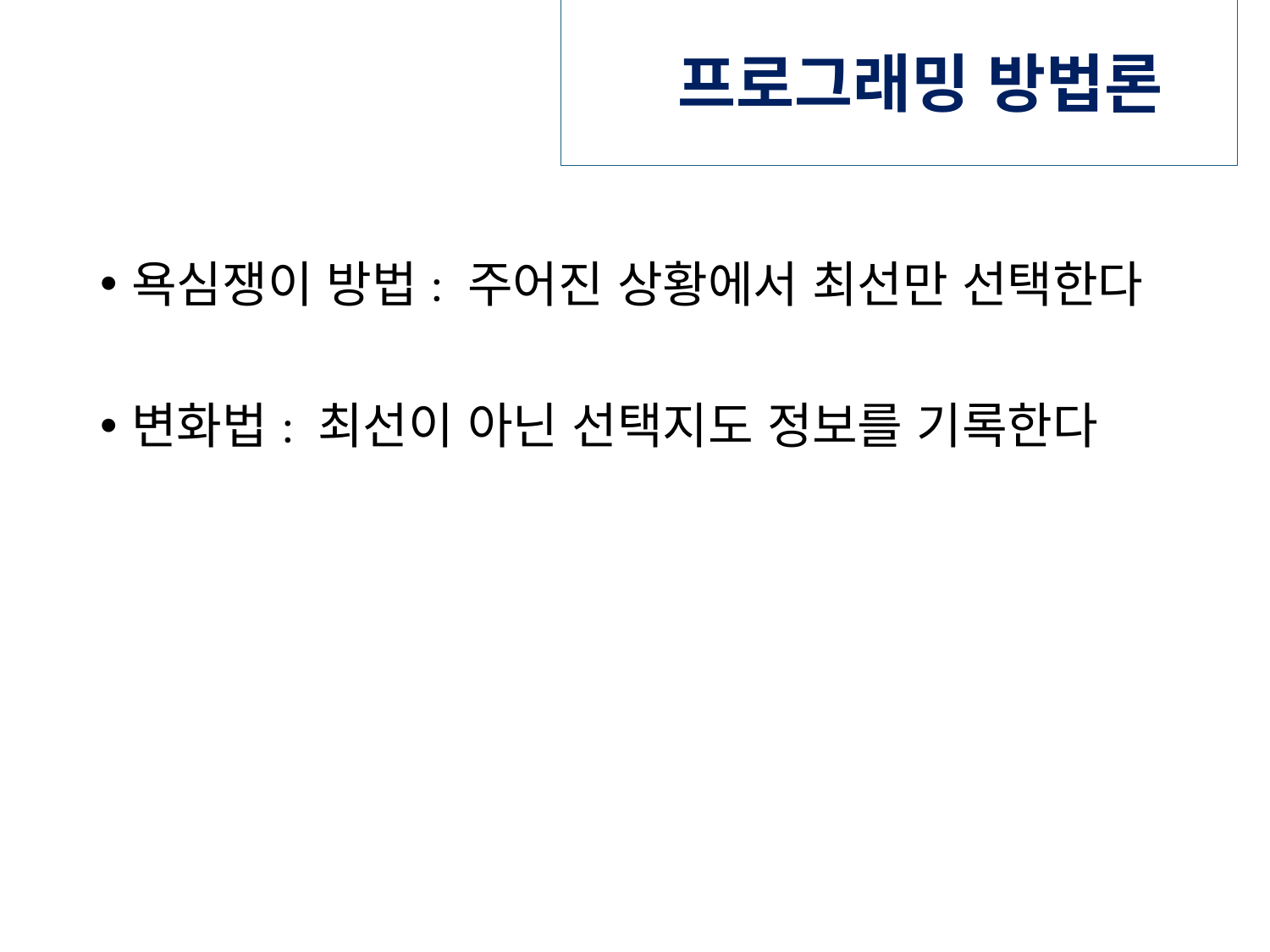

# 프로그래밍 방법론
욕심쟁이 방법: 주어진 상황에서 최선만 선택한다

변화법: 최선이 아닌 선택지도 정보를 기록한다